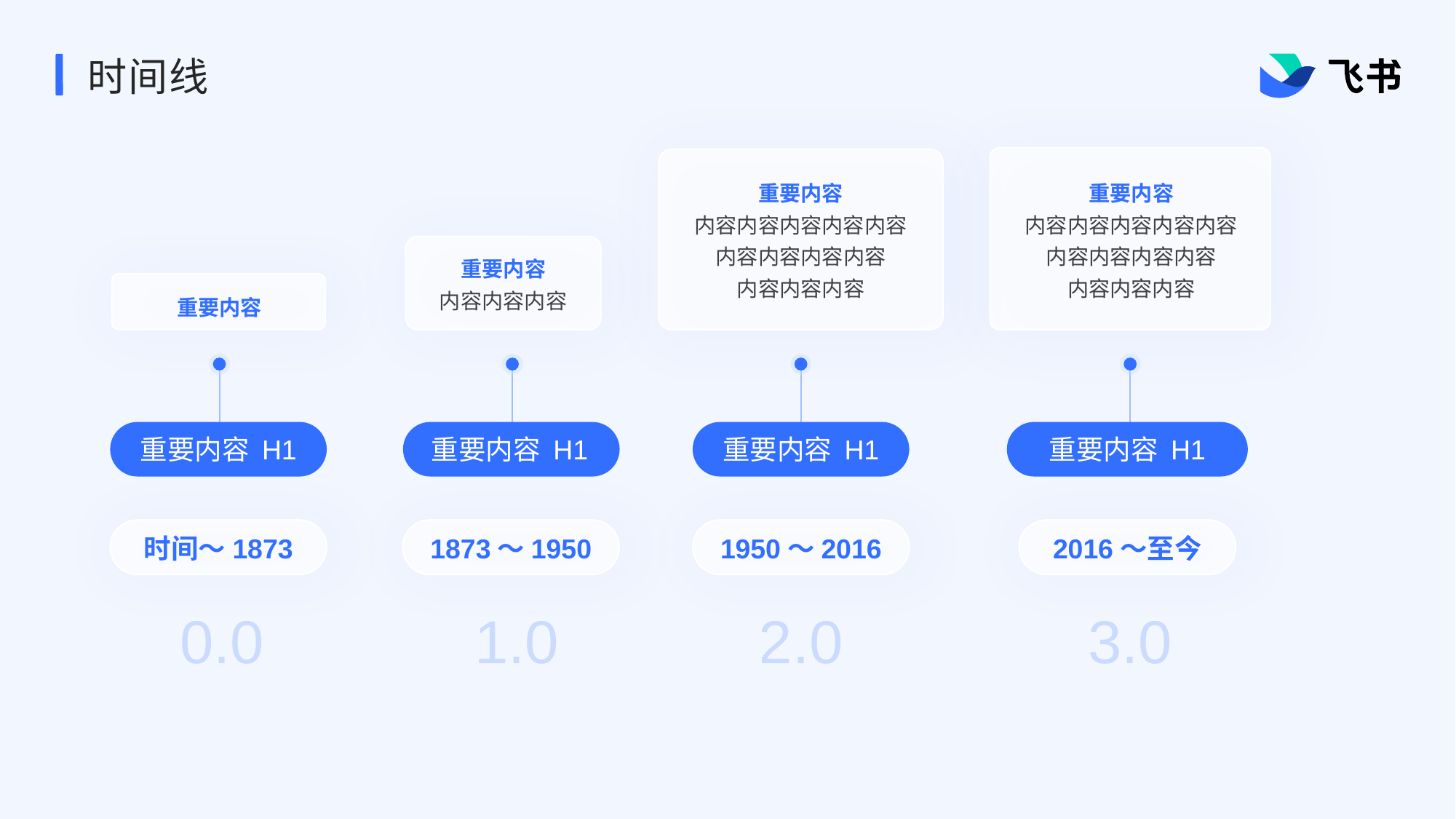

# 时间线

重要内容
内容内容内容内容内容内容内容内容内容
内容内容内容

重要内容
内容内容内容内容内容内容内容内容内容
内容内容内容

重要内容
内容内容内容

重要内容

重要内容 H1
重要内容 H1
重要内容 H1
重要内容 H1

时间～1873
1873～1950
1950～2016
2016～至今
0.0
1.0
2.0
3.0